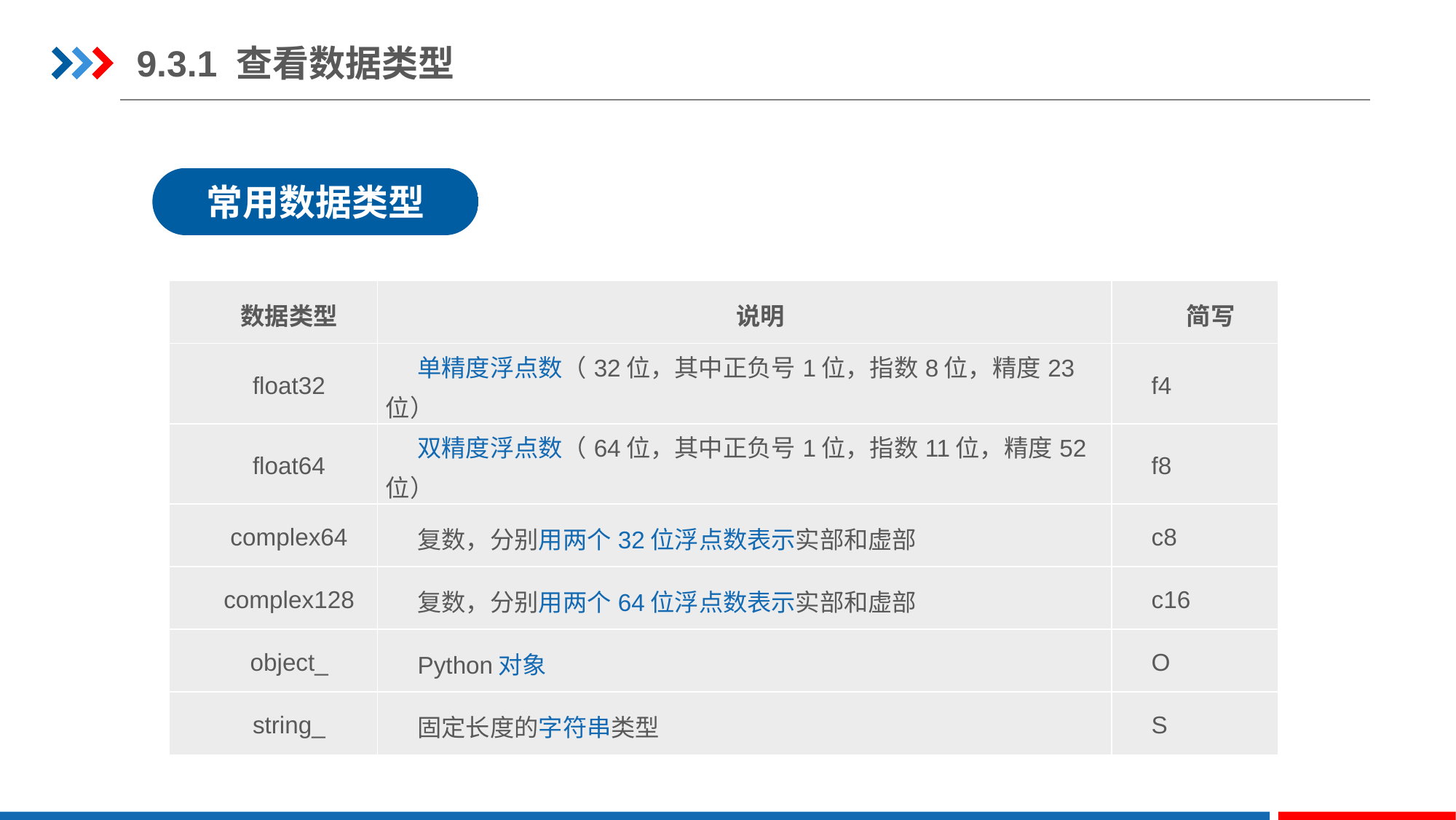

9.3.1 查看数据类型
常用数据类型
| 数据类型 | 说明 | 简写 |
| --- | --- | --- |
| float32 | 单精度浮点数（32位，其中正负号1位，指数8位，精度23位） | f4 |
| float64 | 双精度浮点数（64位，其中正负号1位，指数11位，精度52位） | f8 |
| complex64 | 复数，分别用两个32位浮点数表示实部和虚部 | c8 |
| complex128 | 复数，分别用两个64位浮点数表示实部和虚部 | c16 |
| object\_ | Python对象 | O |
| string\_ | 固定长度的字符串类型 | S |